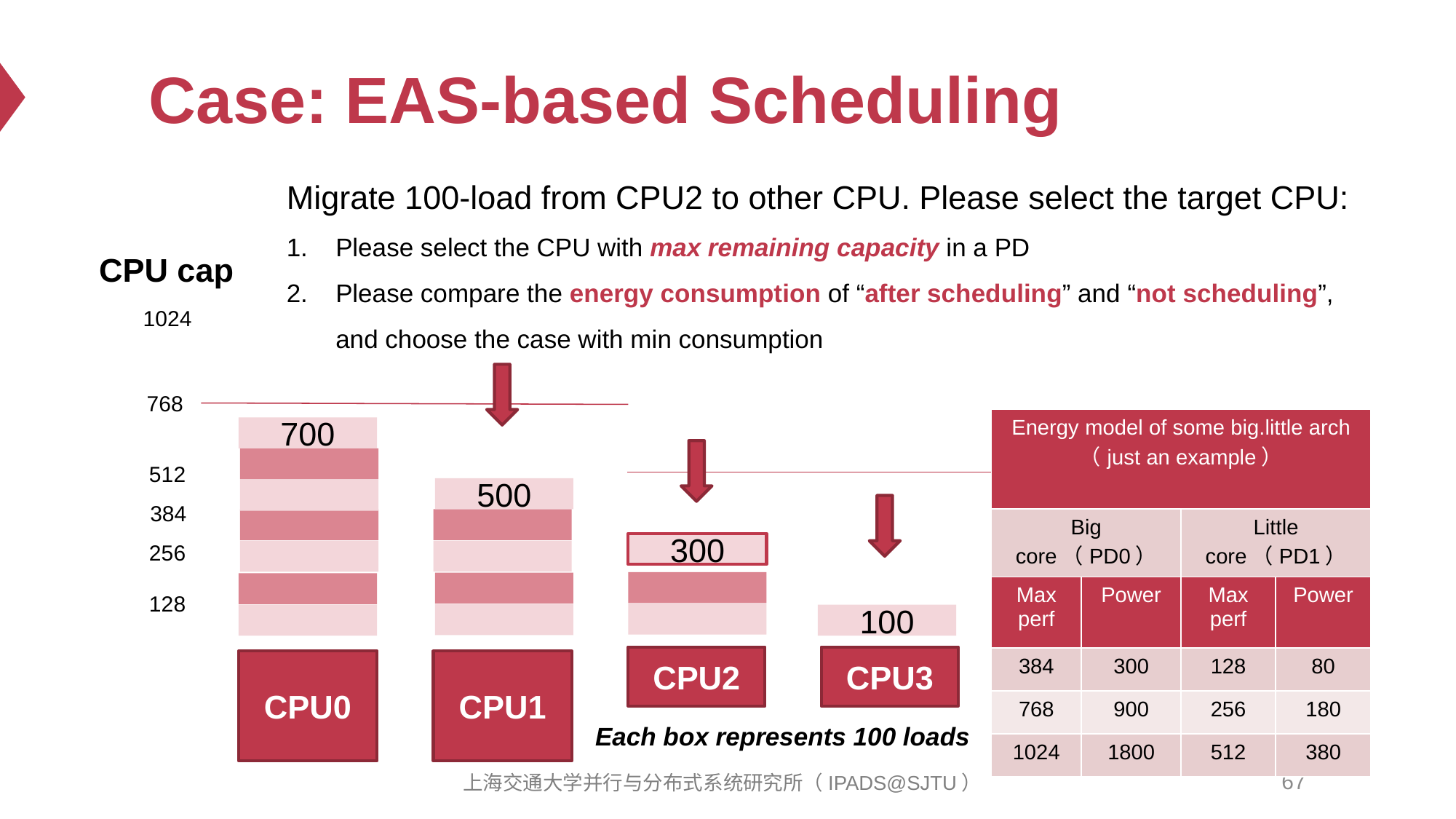

# Case: EAS-based Scheduling
Migrate 100-load from CPU2 to other CPU. Please select the target CPU:
Please select the CPU with max remaining capacity in a PD
Please compare the energy consumption of “after scheduling” and “not scheduling”, and choose the case with min consumption
CPU cap
1024

768
| Energy model of some big.little arch （just an example） |  |  |  |
| --- | --- | --- | --- |
| Big core（PD0） |  | Little core（PD1） |  |
| Max perf | Power | Max perf | Power |
| 384 | 300 | 128 | 80 |
| 768 | 900 | 256 | 180 |
| 1024 | 1800 | 512 | 380 |
700

512
500

384

256
300

128

100
CPU2
CPU3
CPU0
CPU1
Each box represents 100 loads
67
上海交通大学并行与分布式系统研究所（IPADS@SJTU）